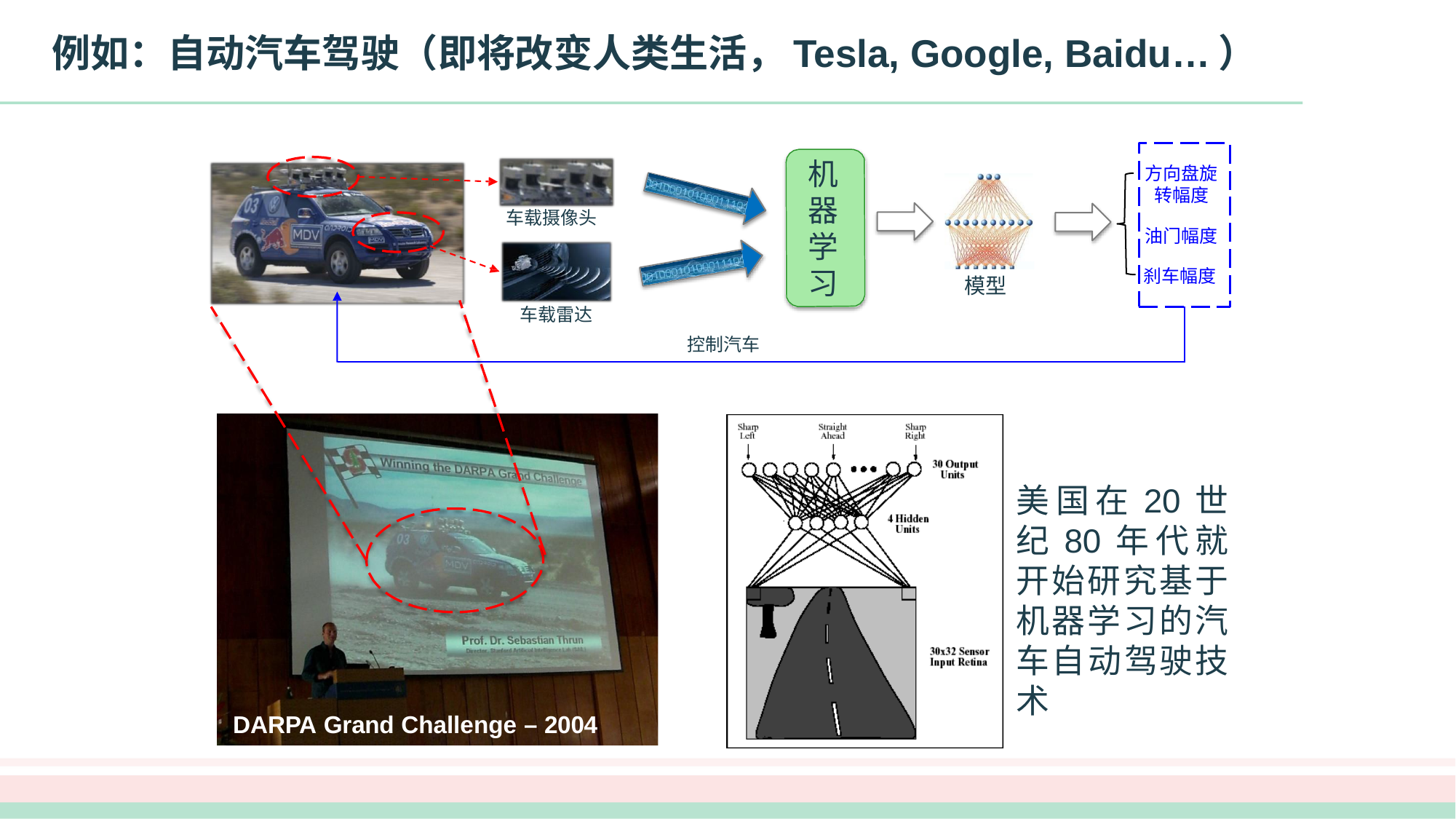

# 例如：自动汽车驾驶（即将改变人类生活，Tesla, Google, Baidu…）

机

方向盘旋 转幅度

器 学 习

车载摄像头

油门幅度

刹车幅度
模型

车载雷达

控制汽车

美国在20世纪80年代就开始研究基于机器学习的汽车自动驾驶技术

DARPA Grand Challenge – 2004